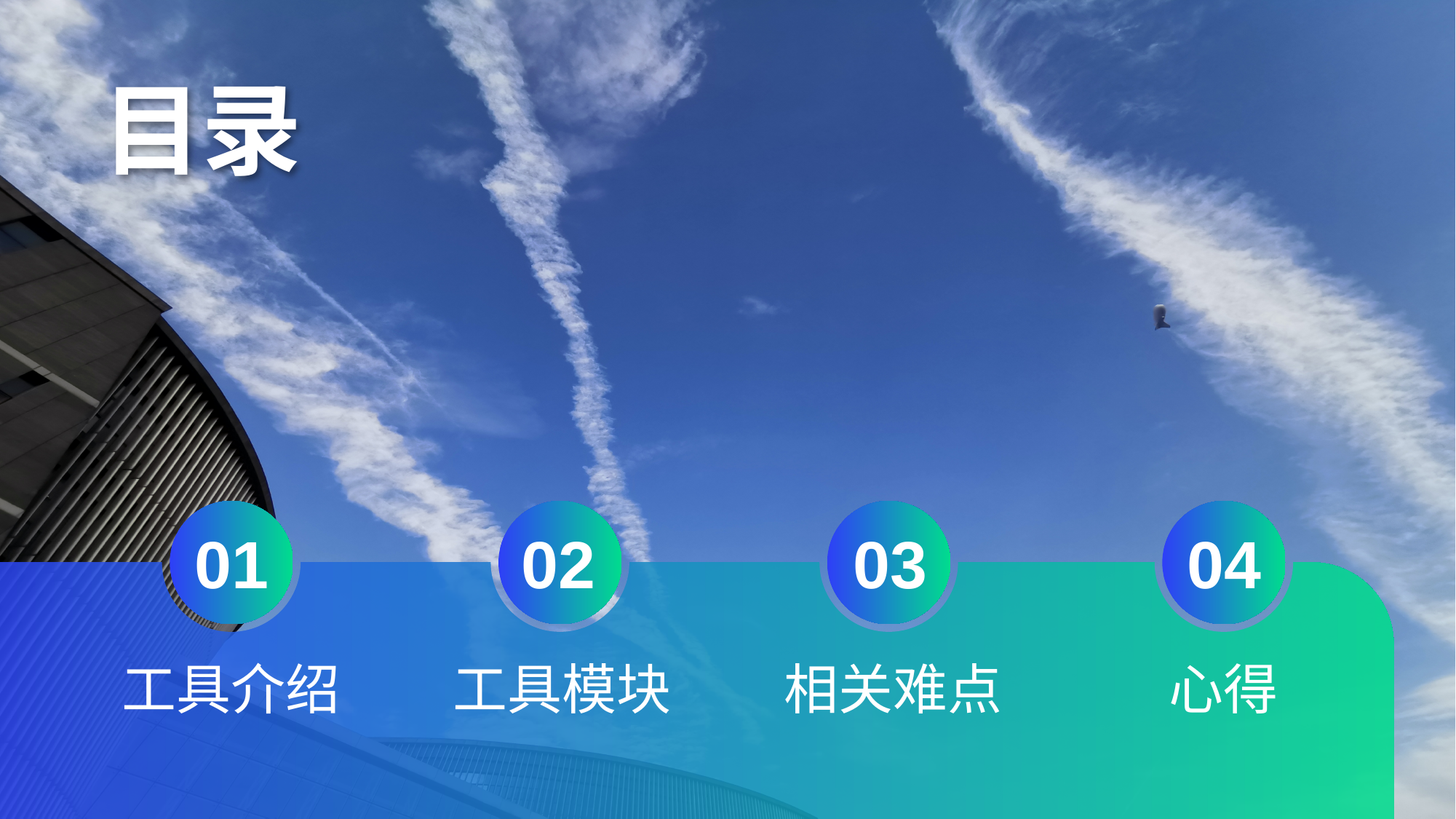

目录

01
02
03
04

工具介绍
工具模块
相关难点
心得